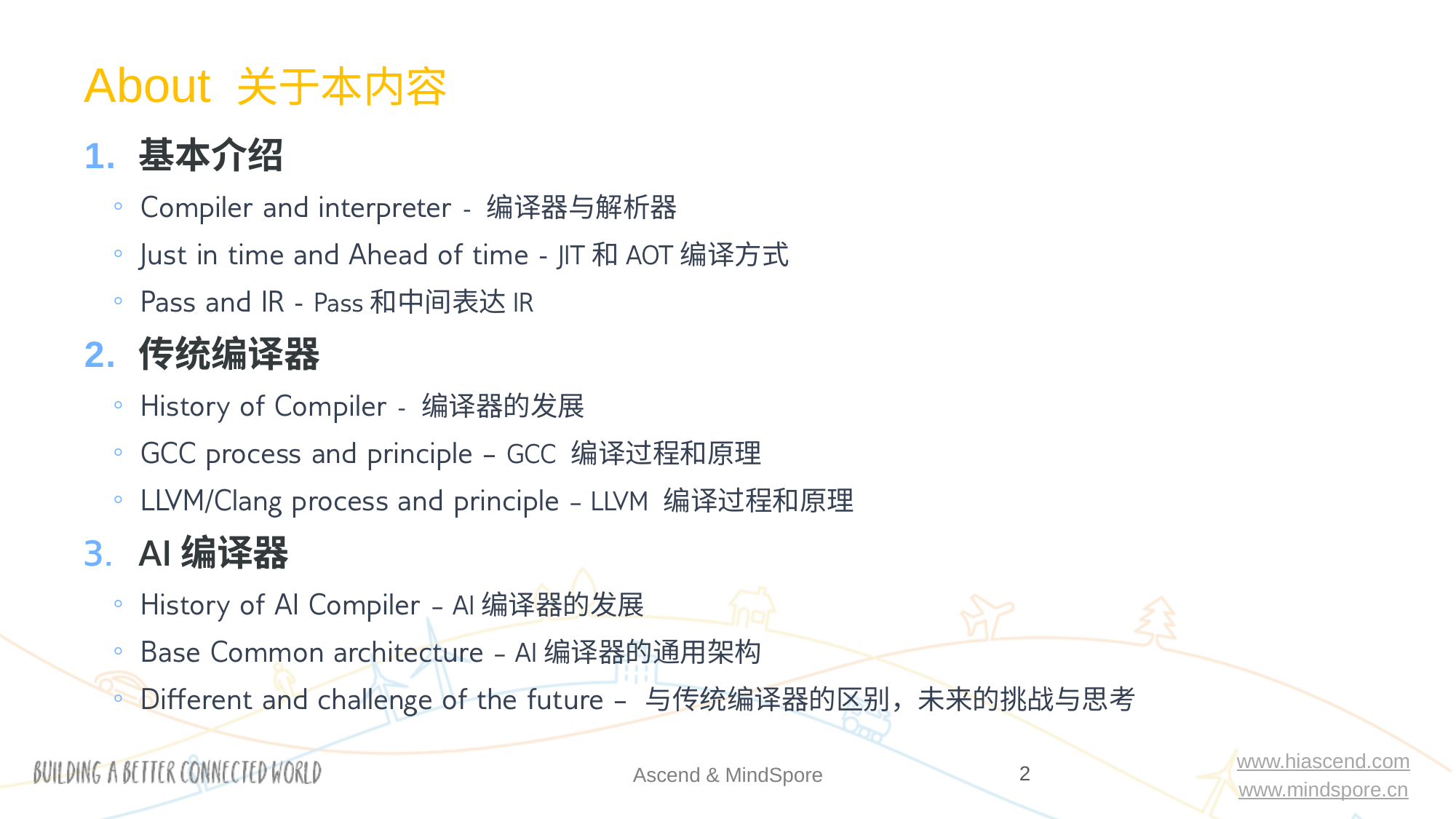

About 关于本内容
基本介绍
Compiler and interpreter - 编译器与解析器
Just in time and Ahead of time - JIT和AOT编译方式
Pass and IR - Pass和中间表达IR
传统编译器
History of Compiler - 编译器的发展
GCC process and principle – GCC 编译过程和原理
LLVM/Clang process and principle – LLVM 编译过程和原理
AI编译器
History of AI Compiler – AI编译器的发展
Base Common architecture – AI编译器的通用架构
Different and challenge of the future – 与传统编译器的区别，未来的挑战与思考